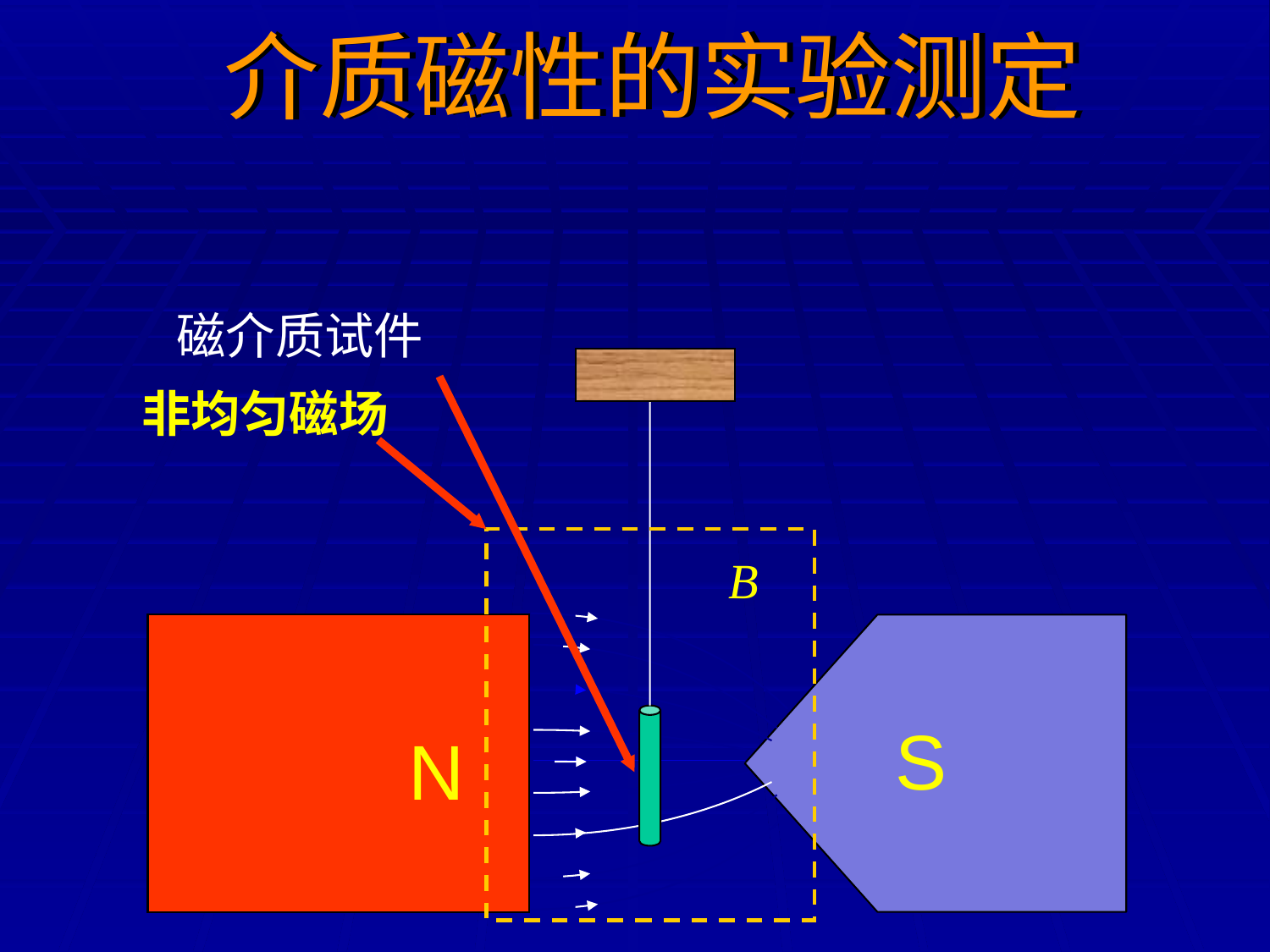

介质磁性的实验测定
介质磁性的实验测定

磁介质试件

非均匀磁场

B

S
N